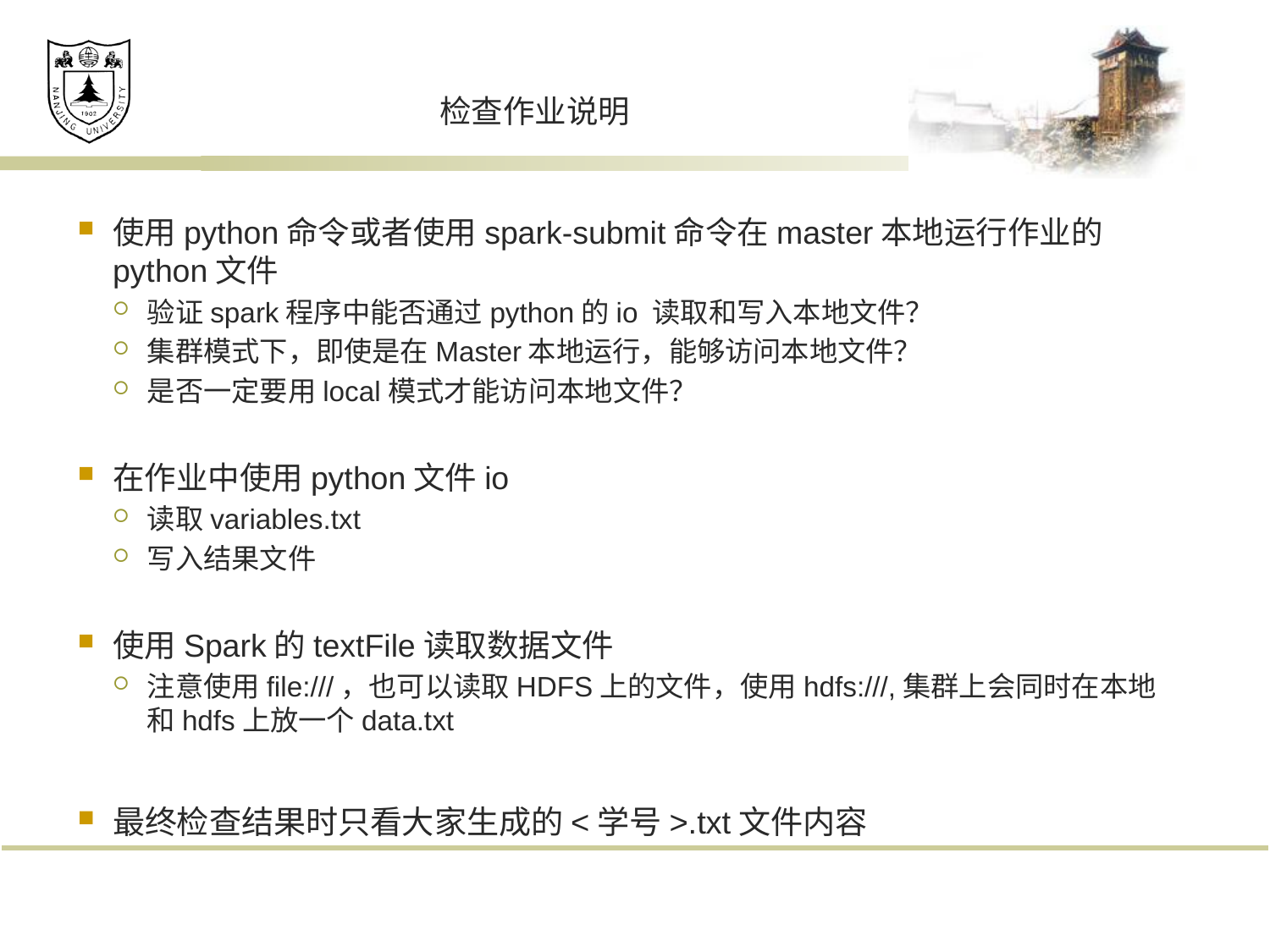

# 检查作业说明
使用python命令或者使用spark-submit命令在master本地运行作业的python文件
验证spark程序中能否通过python的io 读取和写入本地文件？
集群模式下，即使是在Master本地运行，能够访问本地文件？
是否一定要用local模式才能访问本地文件？

在作业中使用python文件io
读取variables.txt
写入结果文件

使用Spark的textFile读取数据文件
注意使用file:///，也可以读取HDFS上的文件，使用hdfs:///,集群上会同时在本地和hdfs上放一个data.txt

最终检查结果时只看大家生成的<学号>.txt文件内容